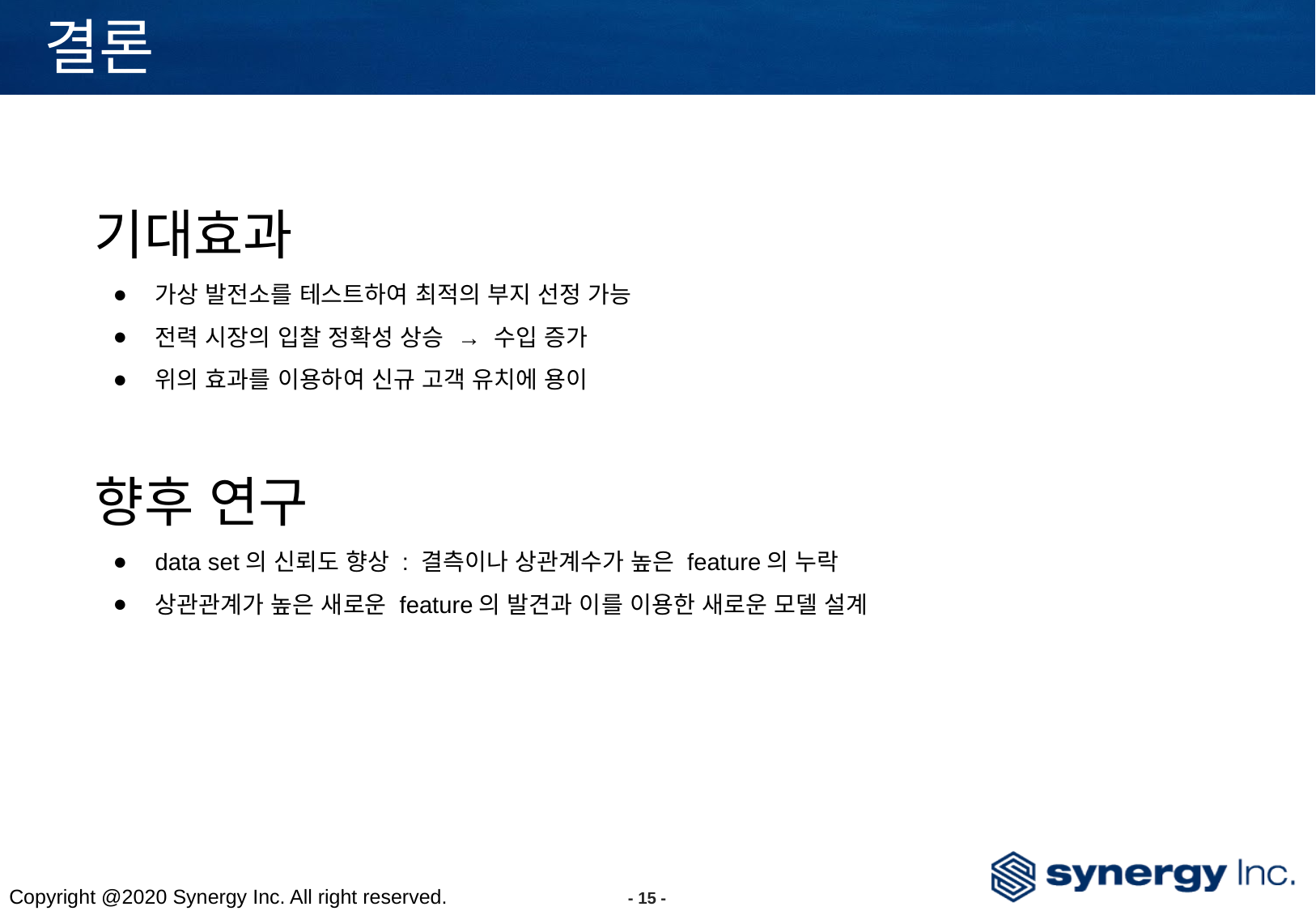

# 결론
기대효과
가상 발전소를 테스트하여 최적의 부지 선정 가능
전력 시장의 입찰 정확성 상승  →  수입 증가
위의 효과를 이용하여 신규 고객 유치에 용이

향후 연구
data set의 신뢰도 향상 : 결측이나 상관계수가 높은 feature의 누락
상관관계가 높은 새로운 feature의 발견과 이를 이용한 새로운 모델 설계